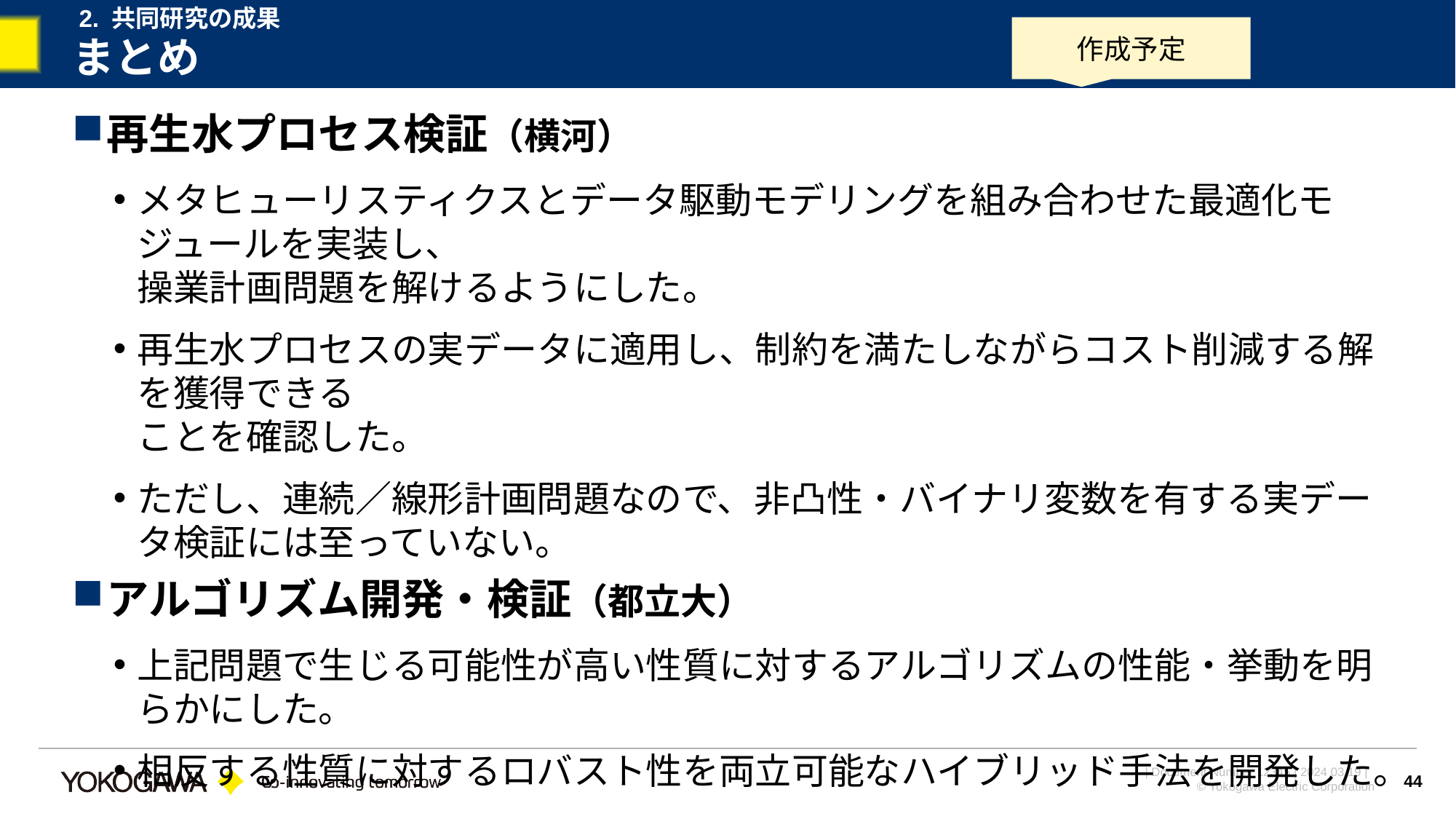

2. 共同研究の成果
作成予定
# まとめ
再生水プロセス検証（横河）
メタヒューリスティクスとデータ駆動モデリングを組み合わせた最適化モジュールを実装し、
操業計画問題を解けるようにした。
再生水プロセスの実データに適用し、制約を満たしながらコスト削減する解を獲得できる
ことを確認した。
ただし、連続／線形計画問題なので、非凸性・バイナリ変数を有する実データ検証には至っていない。
アルゴリズム開発・検証（都立大）
上記問題で生じる可能性が高い性質に対するアルゴリズムの性能・挙動を明らかにした。
相反する性質に対するロバスト性を両立可能なハイブリッド手法を開発した。
44